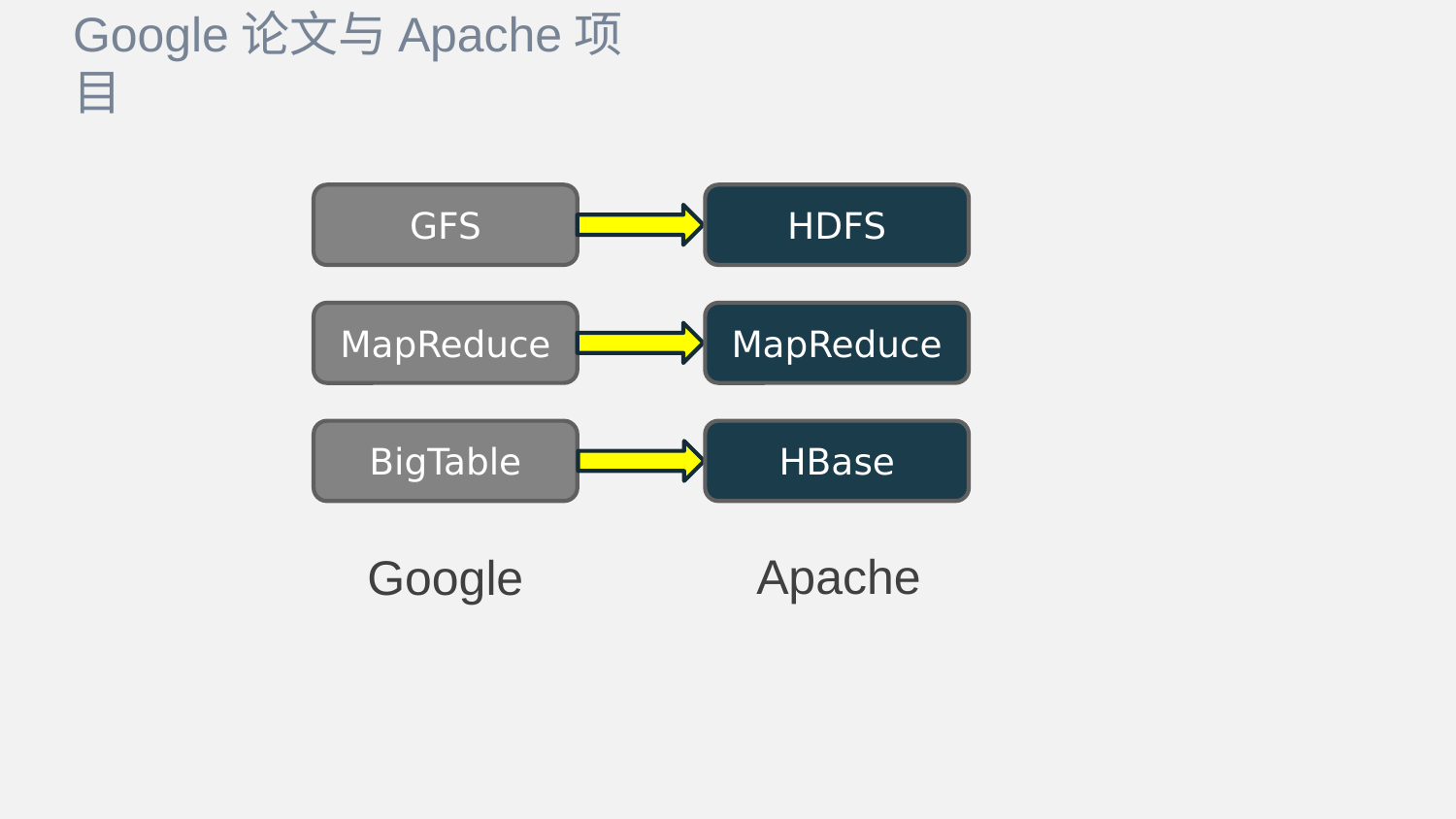

Google论文与Apache项目
GFS
HDFS

MapReduce
MapReduce

BigTable
HBase

Apache
Google